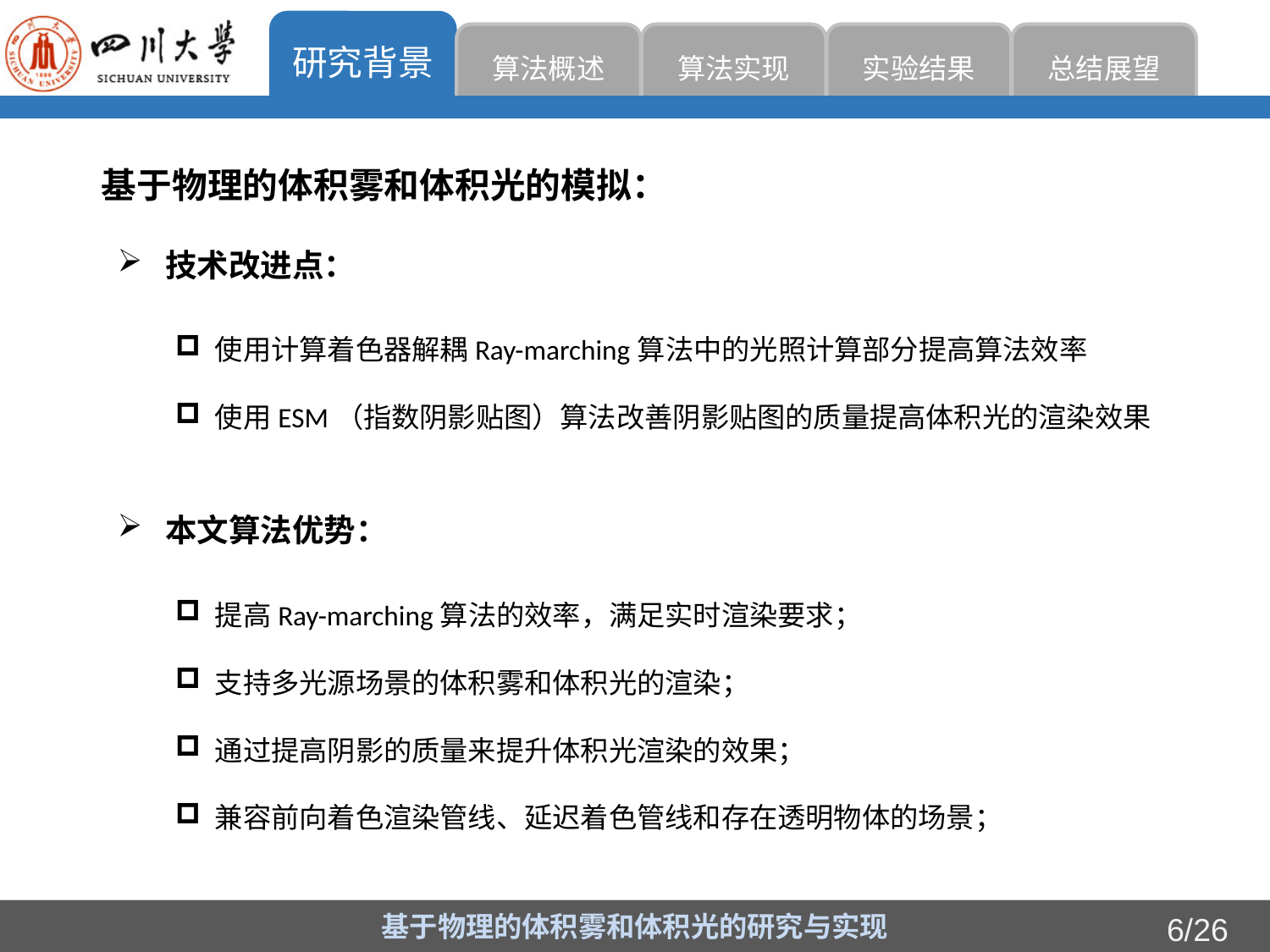

研究背景
算法概述
算法实现
实验结果
总结展望

基于物理的体积雾和体积光的模拟：

技术改进点：
使用计算着色器解耦Ray-marching算法中的光照计算部分提高算法效率

使用ESM（指数阴影贴图）算法改善阴影贴图的质量提高体积光的渲染效果
本文算法优势：
提高Ray-marching算法的效率，满足实时渲染要求；

支持多光源场景的体积雾和体积光的渲染；

通过提高阴影的质量来提升体积光渲染的效果；

兼容前向着色渲染管线、延迟着色管线和存在透明物体的场景；
基于物理的体积雾和体积光的研究与实现
6/26